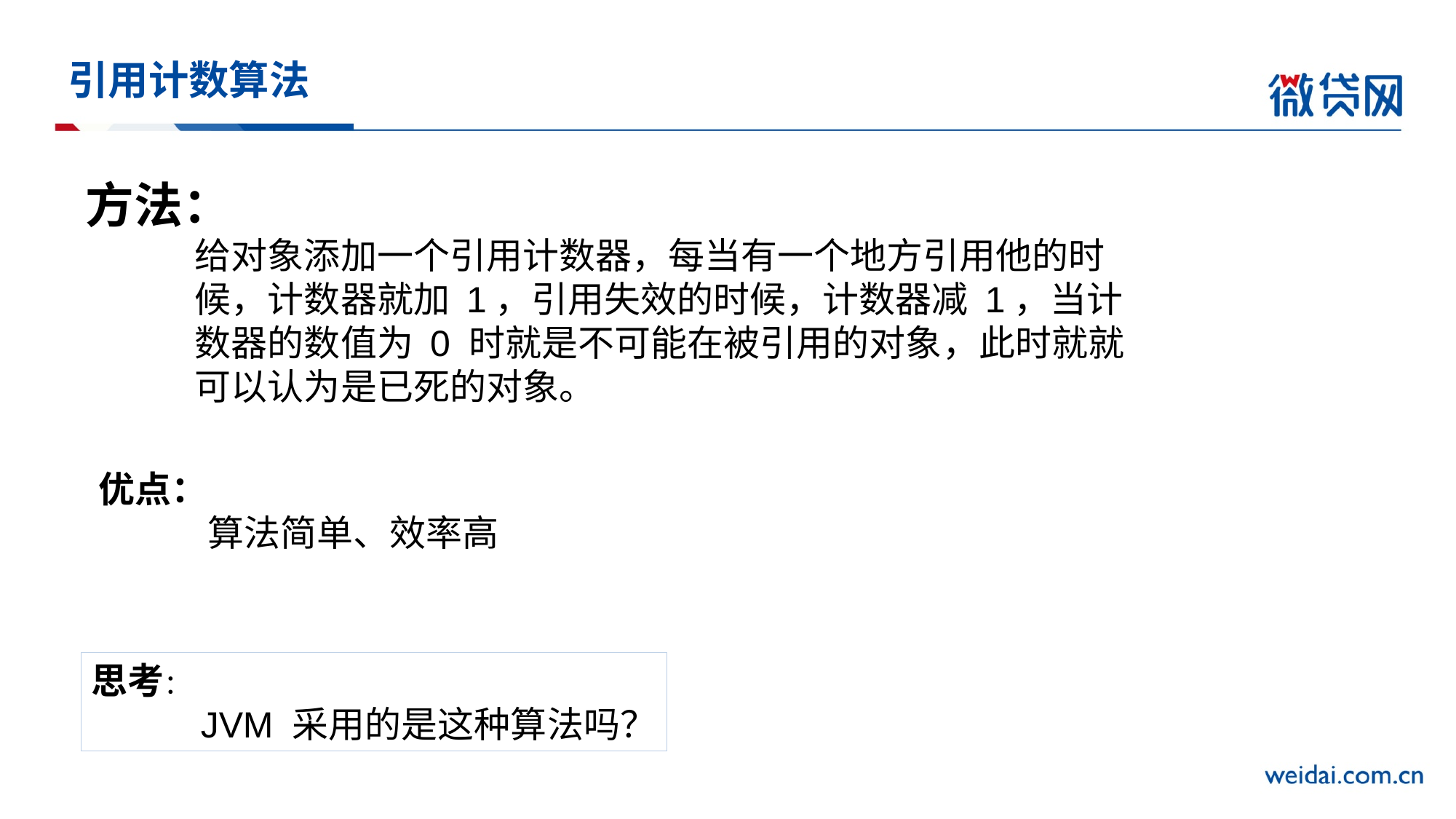

# 引用计数算法
方法：
给对象添加一个引用计数器，每当有一个地方引用他的时候，计数器就加 1，引用失效的时候，计数器减 1，当计数器的数值为 0 时就是不可能在被引用的对象，此时就就可以认为是已死的对象。
优点：
	算法简单、效率高
思考：
	JVM 采用的是这种算法吗？